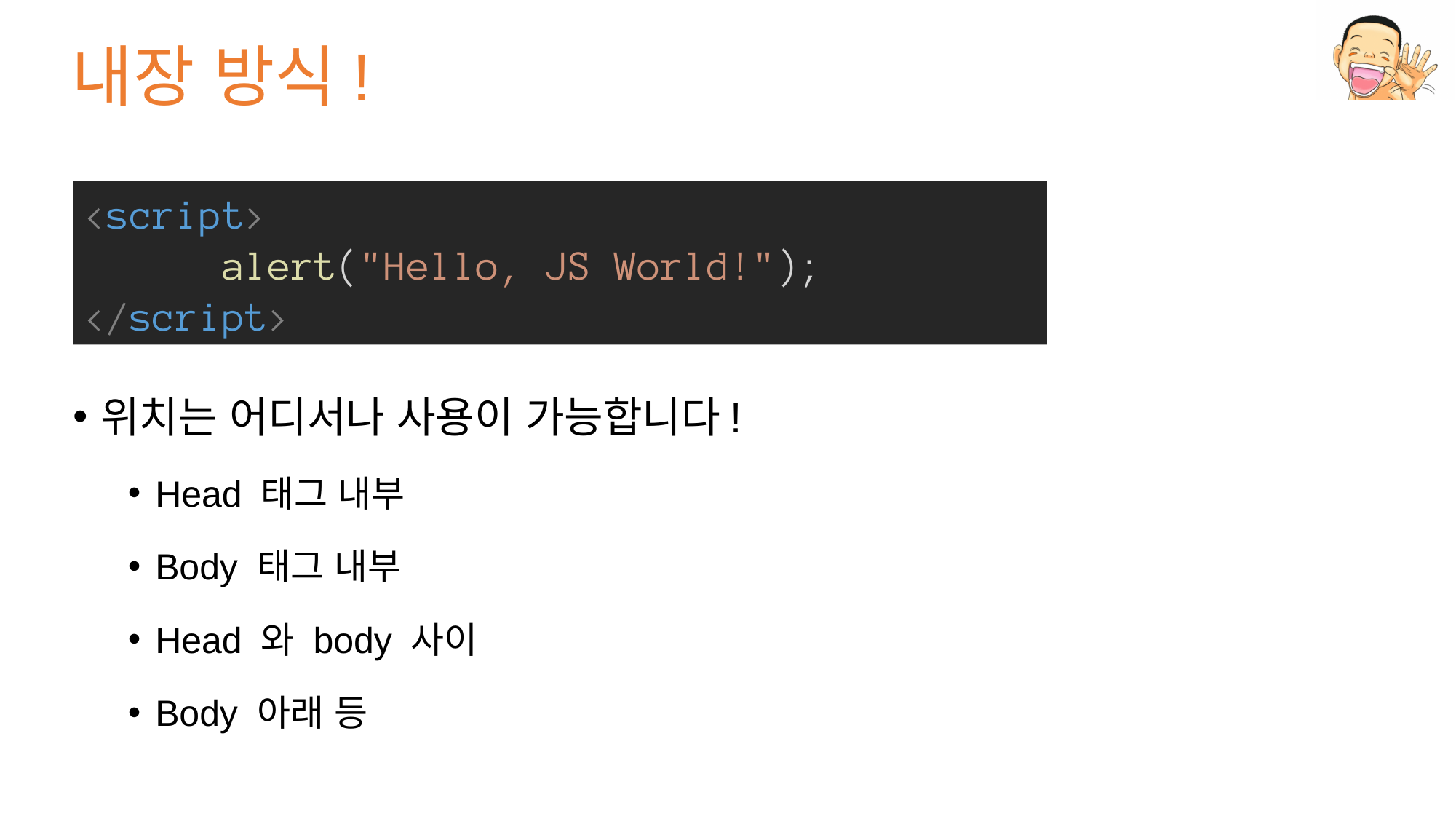

# 내장 방식!
<script>
      alert("Hello, JS World!");
</script>
위치는 어디서나 사용이 가능합니다!
Head 태그 내부
Body 태그 내부
Head 와 body 사이
Body 아래 등